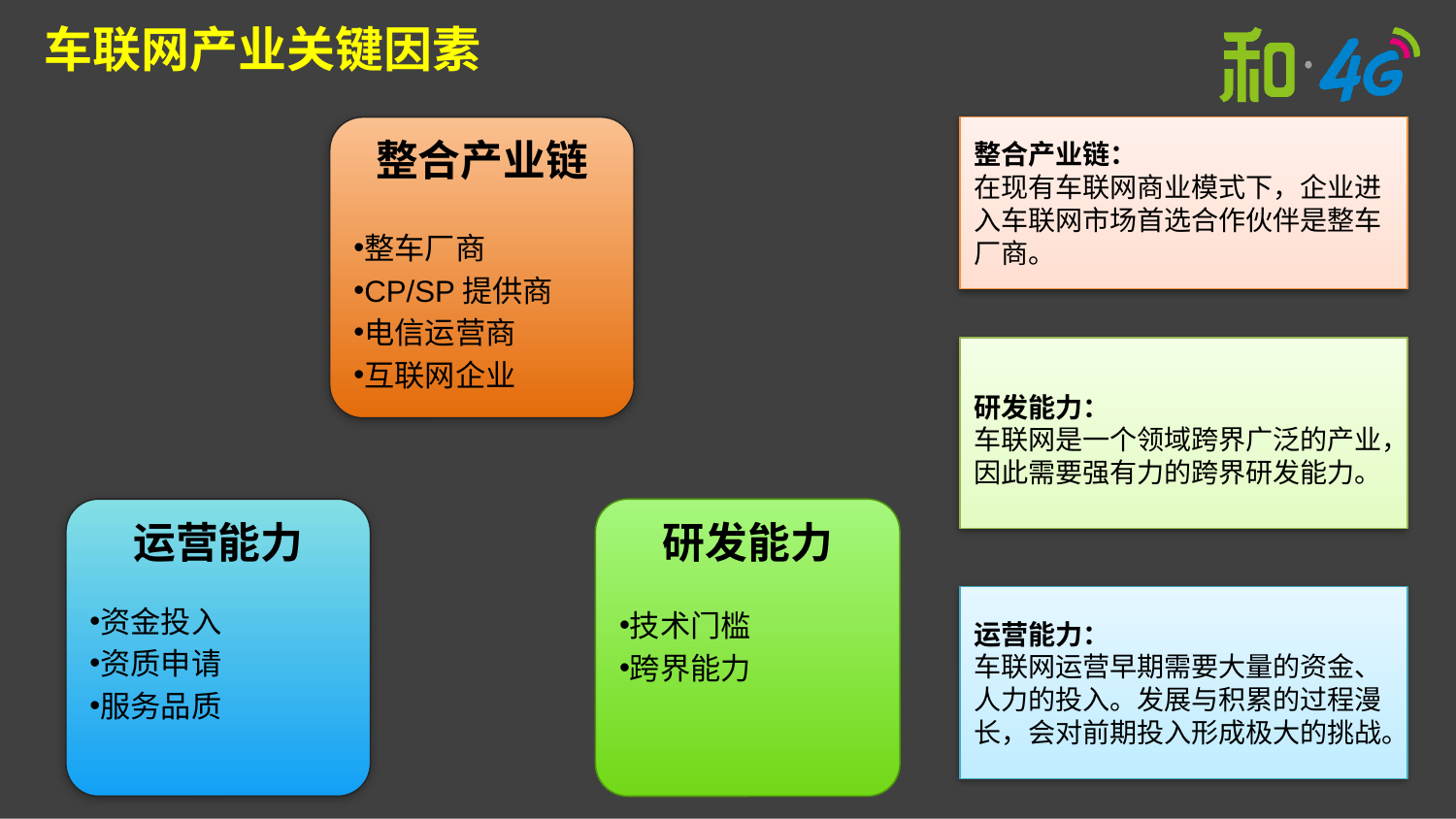

车联网产业关键因素

整合产业链：
在现有车联网商业模式下，企业进入车联网市场首选合作伙伴是整车厂商。
整合产业链

整车厂商
CP/SP提供商
电信运营商
互联网企业

运营能力

资金投入
资质申请
服务品质
研发能力

技术门槛
跨界能力

研发能力：
车联网是一个领域跨界广泛的产业，因此需要强有力的跨界研发能力。

运营能力：
车联网运营早期需要大量的资金、人力的投入。发展与积累的过程漫长，会对前期投入形成极大的挑战。